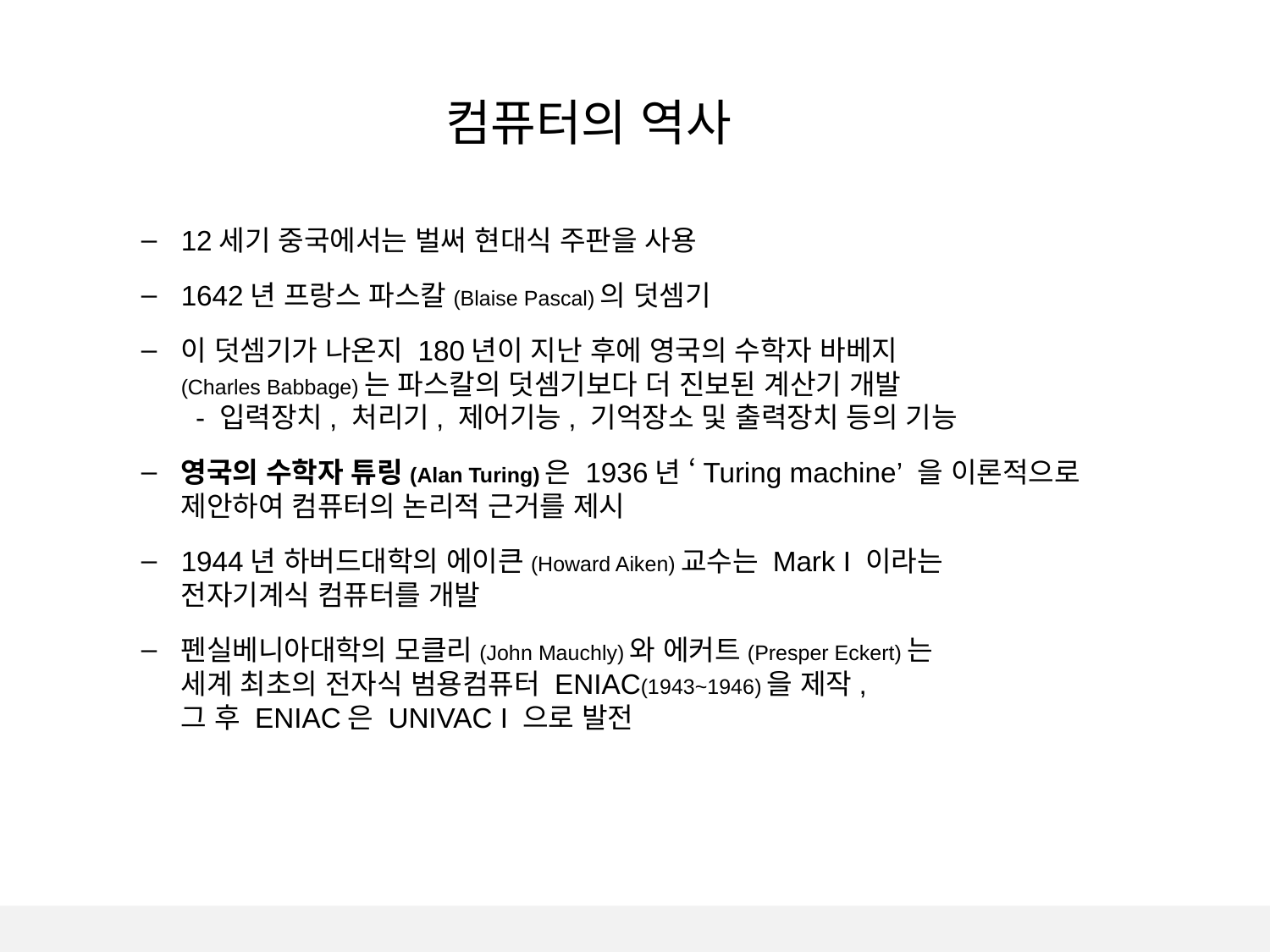

컴퓨터의 역사
12세기 중국에서는 벌써 현대식 주판을 사용
1642년 프랑스 파스칼(Blaise Pascal)의 덧셈기
이 덧셈기가 나온지 180년이 지난 후에 영국의 수학자 바베지
(Charles Babbage)는 파스칼의 덧셈기보다 더 진보된 계산기 개발
 - 입력장치, 처리기, 제어기능, 기억장소 및 출력장치 등의 기능
영국의 수학자 튜링(Alan Turing)은 1936년 ‘Turing machine’ 을 이론적으로 제안하여 컴퓨터의 논리적 근거를 제시
1944년 하버드대학의 에이큰(Howard Aiken)교수는 Mark I 이라는
전자기계식 컴퓨터를 개발
펜실베니아대학의 모클리(John Mauchly)와 에커트(Presper Eckert)는
세계 최초의 전자식 범용컴퓨터 ENIAC(1943~1946)을 제작,
그 후 ENIAC은 UNIVAC I 으로 발전